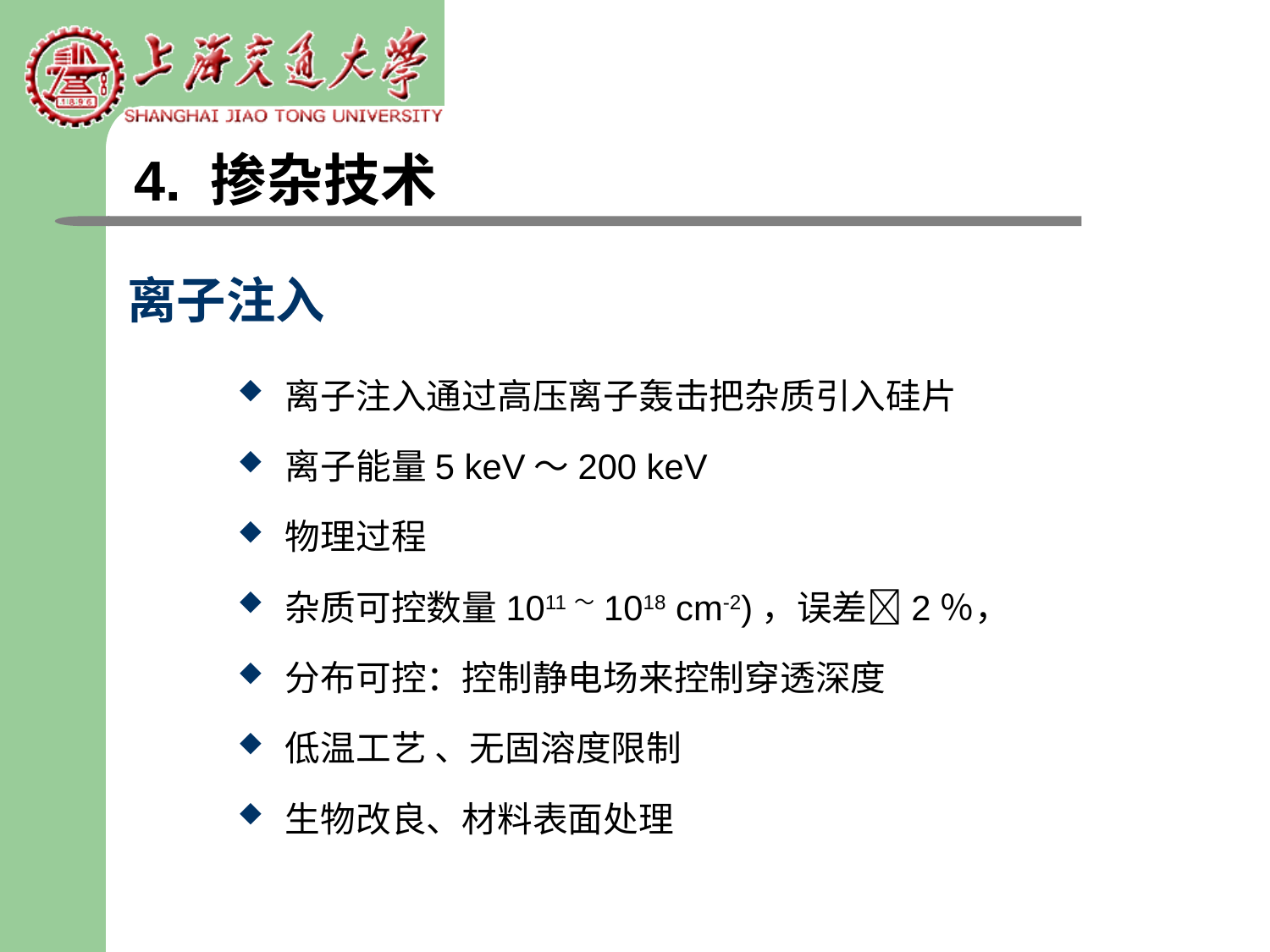

4. 掺杂技术
# 离子注入
离子注入通过高压离子轰击把杂质引入硅片
离子能量5 keV～200 keV
物理过程
杂质可控数量1011～1018 cm-2)，误差±2％，
分布可控：控制静电场来控制穿透深度
低温工艺 、无固溶度限制
生物改良、材料表面处理